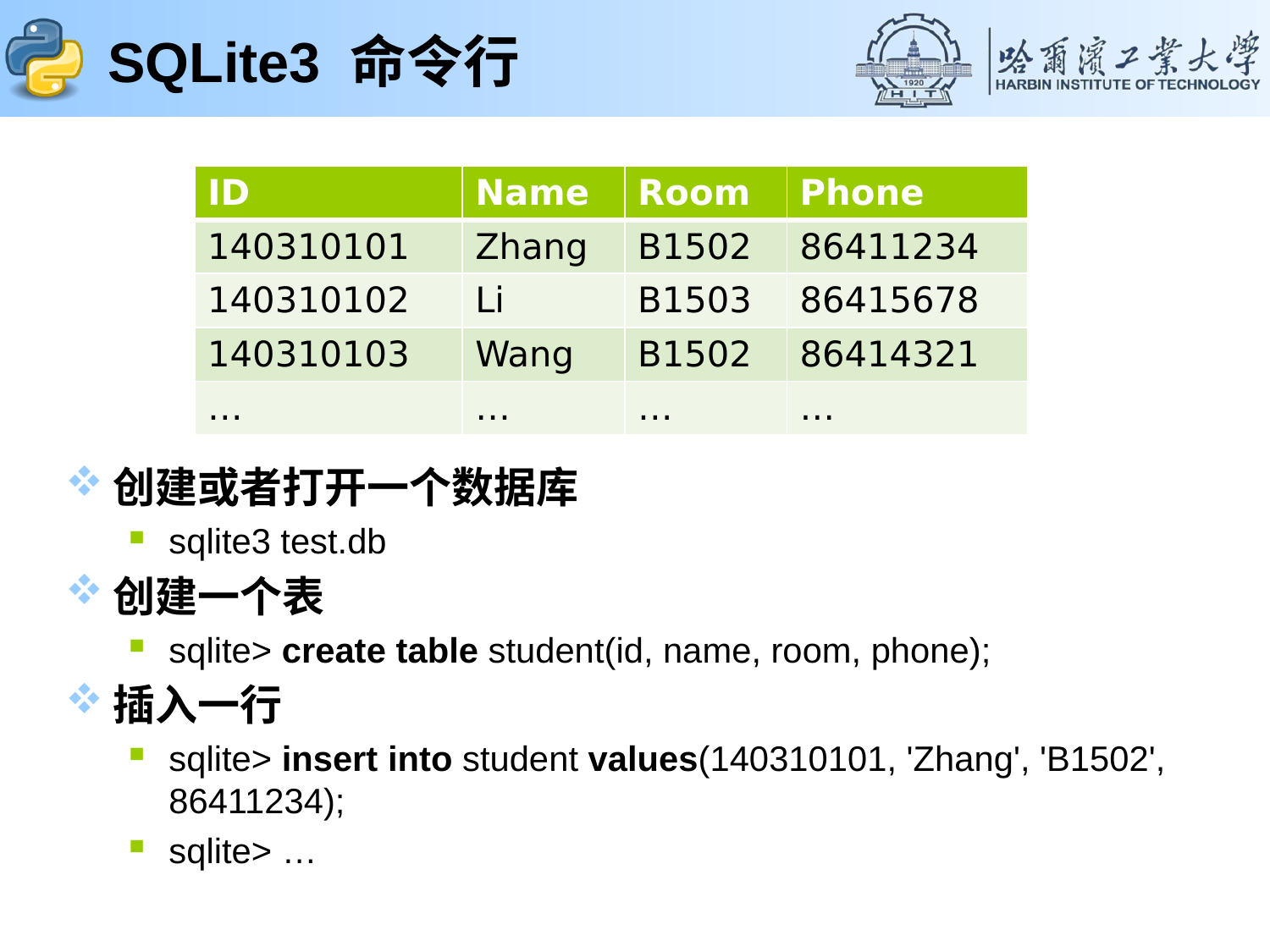

# SQLite3 命令行

创建或者打开一个数据库
sqlite3 test.db
创建一个表
sqlite> create table student(id, name, room, phone);
插入一行
sqlite> insert into student values(140310101, 'Zhang', 'B1502', 86411234);
sqlite> …
| ID | Name | Room | Phone |
| --- | --- | --- | --- |
| 140310101 | Zhang | B1502 | 86411234 |
| 140310102 | Li | B1503 | 86415678 |
| 140310103 | Wang | B1502 | 86414321 |
| … | … | … | … |